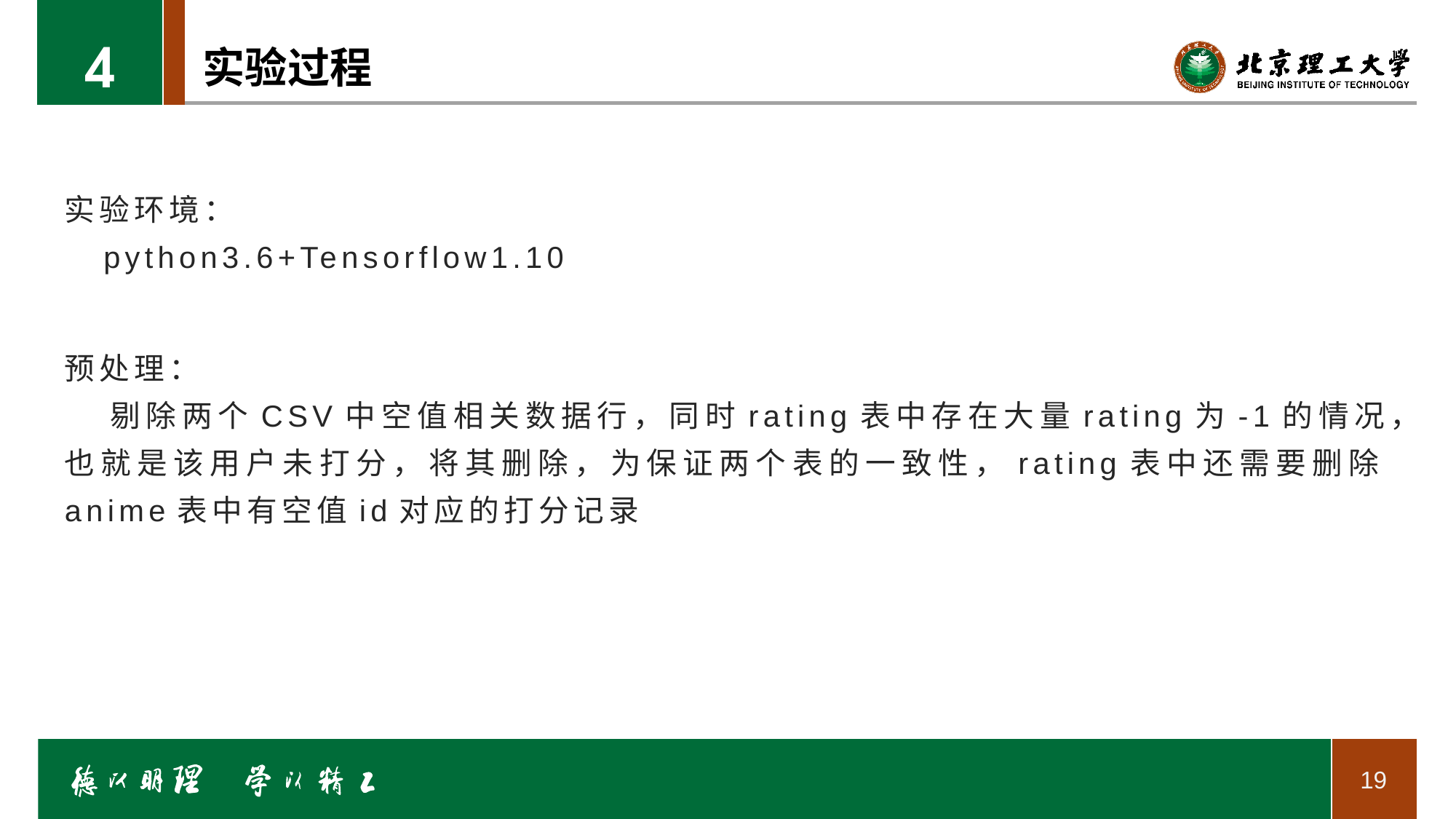

4
# 实验过程
实验环境：
   python3.6+Tensorflow1.10

预处理：
   剔除两个CSV中空值相关数据行，同时rating表中存在大量rating为-1的情况，也就是该用户未打分，将其删除，为保证两个表的一致性，rating表中还需要删除anime表中有空值id对应的打分记录